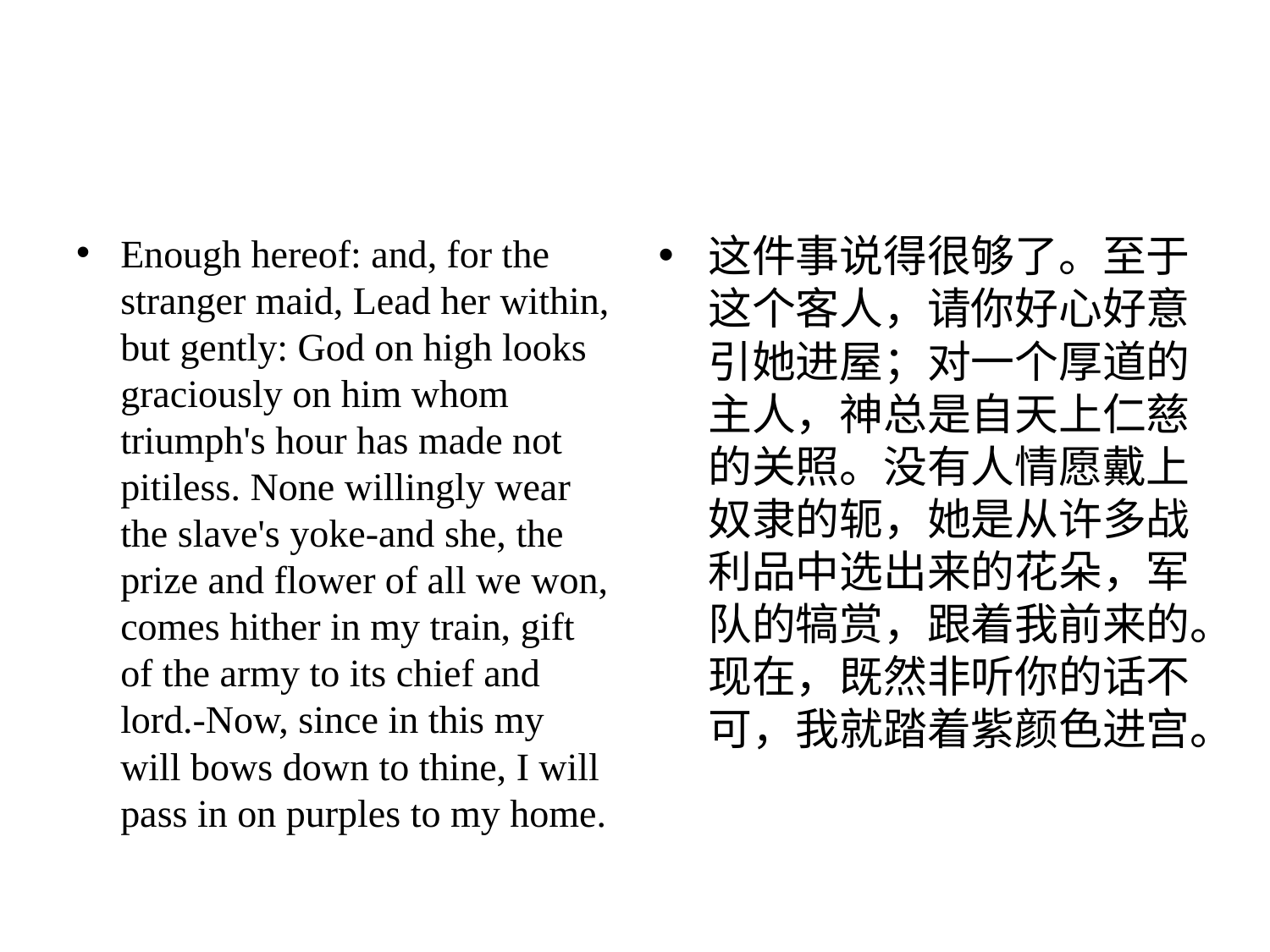

#
Enough hereof: and, for the stranger maid, Lead her within, but gently: God on high looks graciously on him whom triumph's hour has made not pitiless. None willingly wear the slave's yoke-and she, the prize and flower of all we won, comes hither in my train, gift of the army to its chief and lord.-Now, since in this my will bows down to thine, I will pass in on purples to my home.
这件事说得很够了。至于这个客人，请你好心好意引她进屋；对一个厚道的主人，神总是自天上仁慈的关照。没有人情愿戴上奴隶的轭，她是从许多战利品中选出来的花朵，军队的犒赏，跟着我前来的。现在，既然非听你的话不可，我就踏着紫颜色进宫。